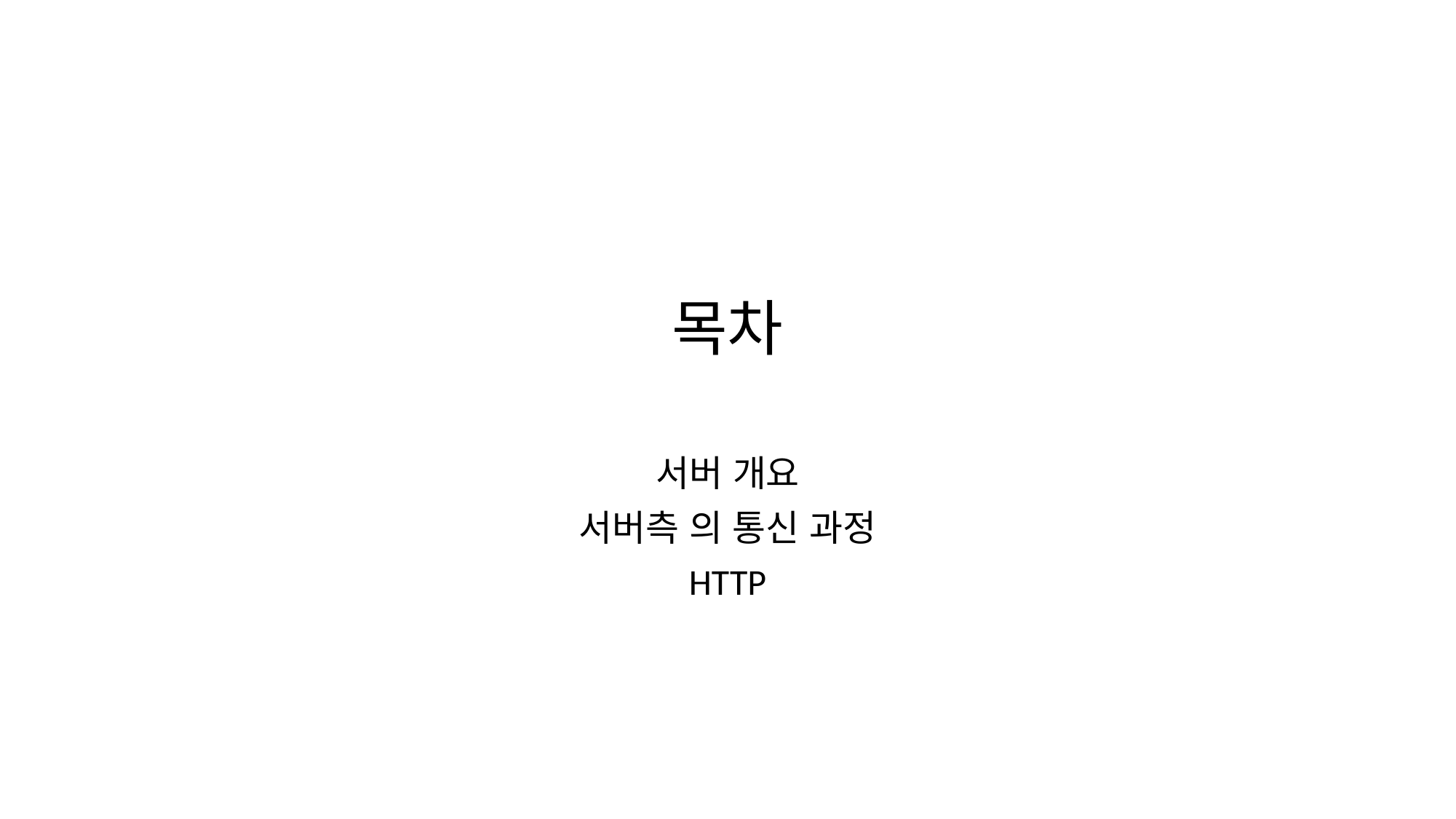

# 목차
서버 개요
서버측 의 통신 과정
HTTP